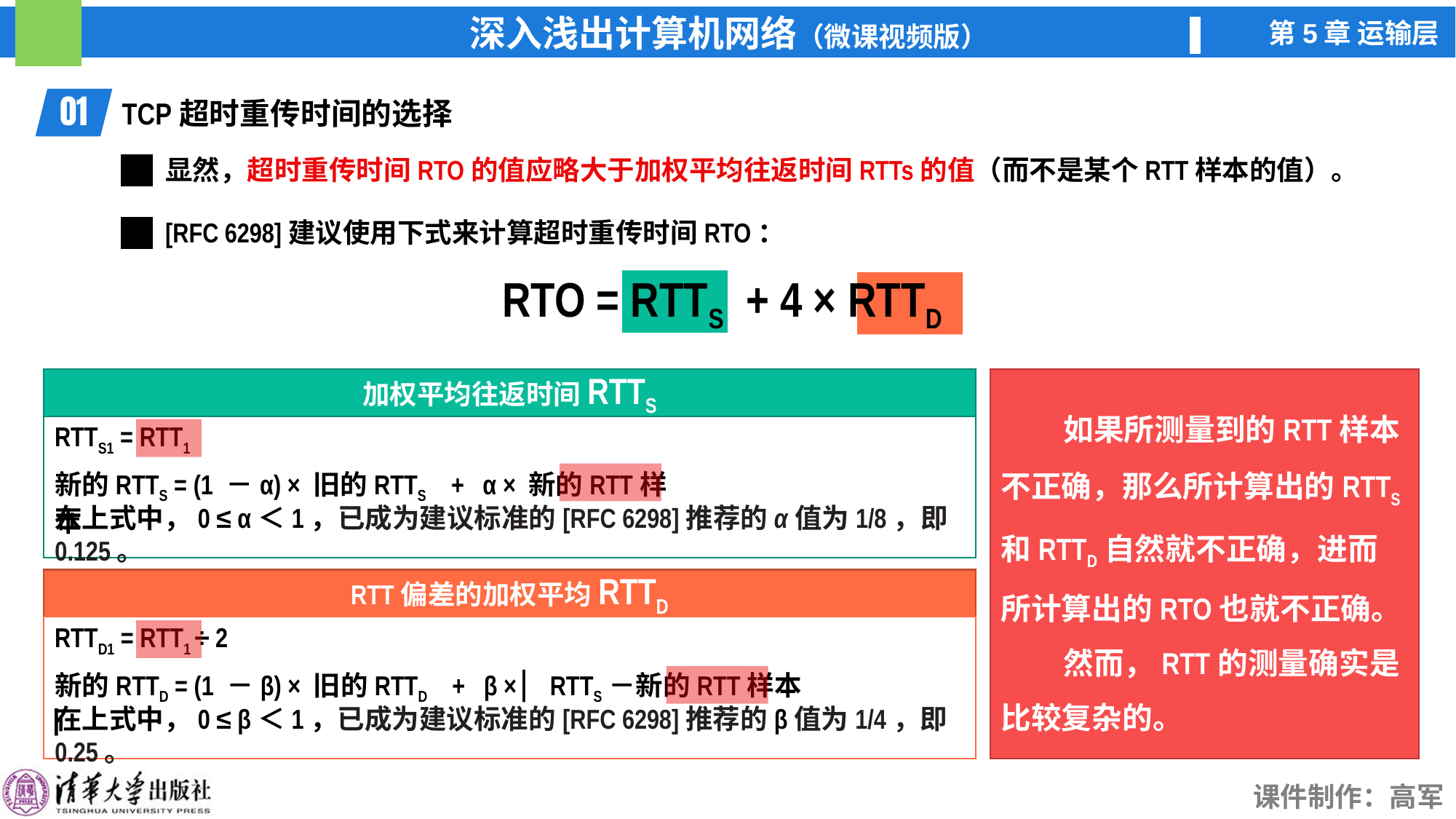

01
TCP超时重传时间的选择
显然，超时重传时间RTO的值应略大于加权平均往返时间RTTs的值（而不是某个RTT样本的值）。

[RFC 6298]建议使用下式来计算超时重传时间RTO：

RTO = RTTS  + 4 × RTTD

加权平均往返时间RTTS
RTTS1 = RTT1

新的RTTS = (1 －α) × 旧的RTTS    +   α × 新的RTT样本
在上式中，0 ≤ α＜1，已成为建议标准的[RFC 6298]推荐的α值为1/8，即 0.125。

RTT偏差的加权平均RTTD
RTTD1 = RTT1 ÷ 2

新的RTTD = (1 －β) × 旧的RTTD    +   β × ▏ RTTS－新的RTT样本 ▏

在上式中，0 ≤ β＜1，已成为建议标准的[RFC 6298]推荐的β值为1/4，即 0.25。
        如果所测量到的RTT样本不正确，那么所计算出的RTTS和RTTD自然就不正确，进而所计算出的RTO也就不正确。
        然而，RTT的测量确实是比较复杂的。